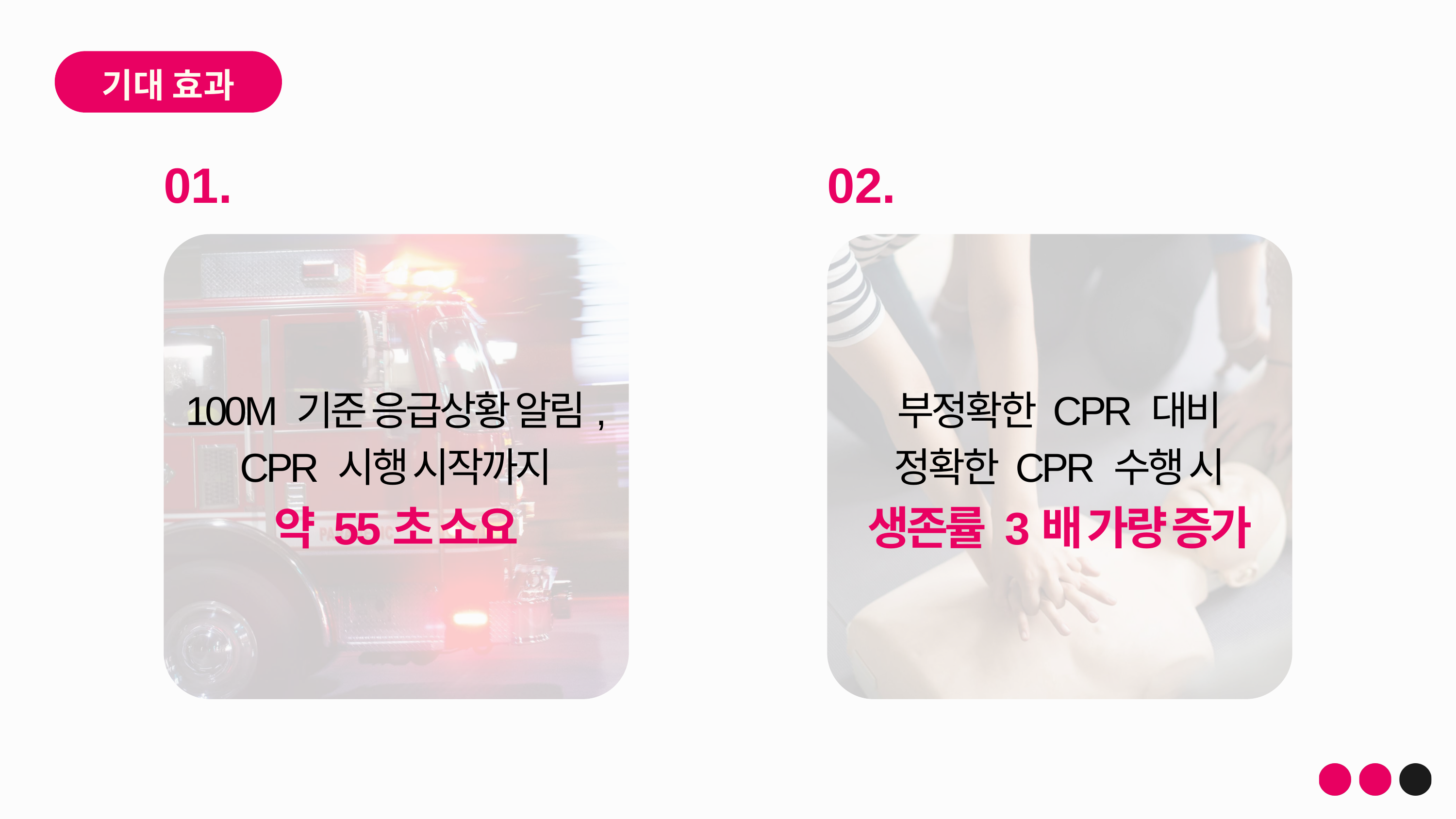

기대 효과
01.
02.

100M 기준 응급상황 알림,
CPR 시행 시작까지
약 55초 소요
부정확한 CPR 대비
정확한 CPR 수행 시
생존률 3배 가량 증가